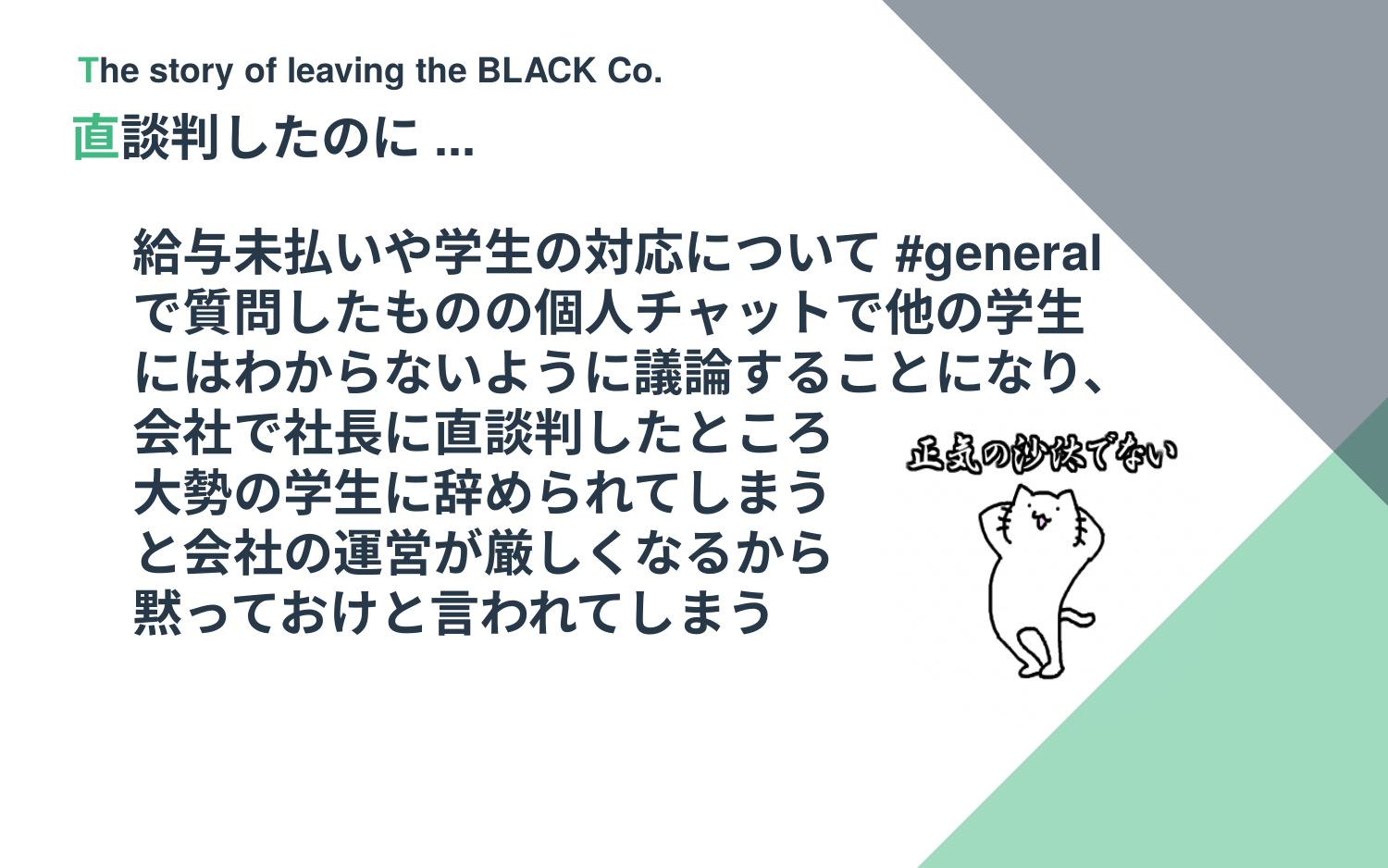

The story of leaving the BLACK Co.
直談判したのに...
給与未払いや学生の対応について#general
で質問したものの個人チャットで他の学生
にはわからないように議論することになり、
会社で社長に直談判したところ
大勢の学生に辞められてしまう
と会社の運営が厳しくなるから
黙っておけと言われてしまう